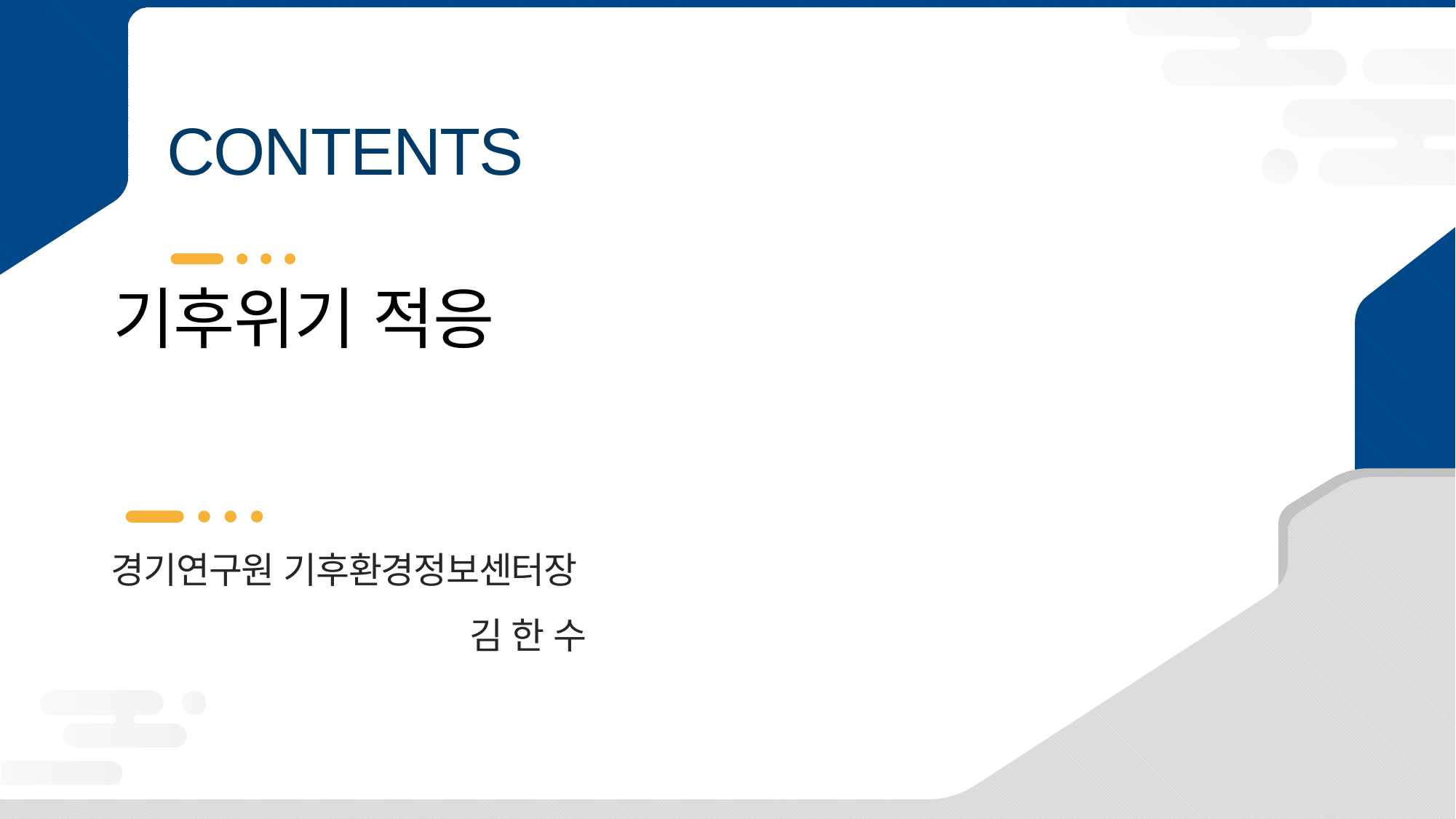

기후위기 적응

경기연구원 기후환경정보센터장
김 한 수